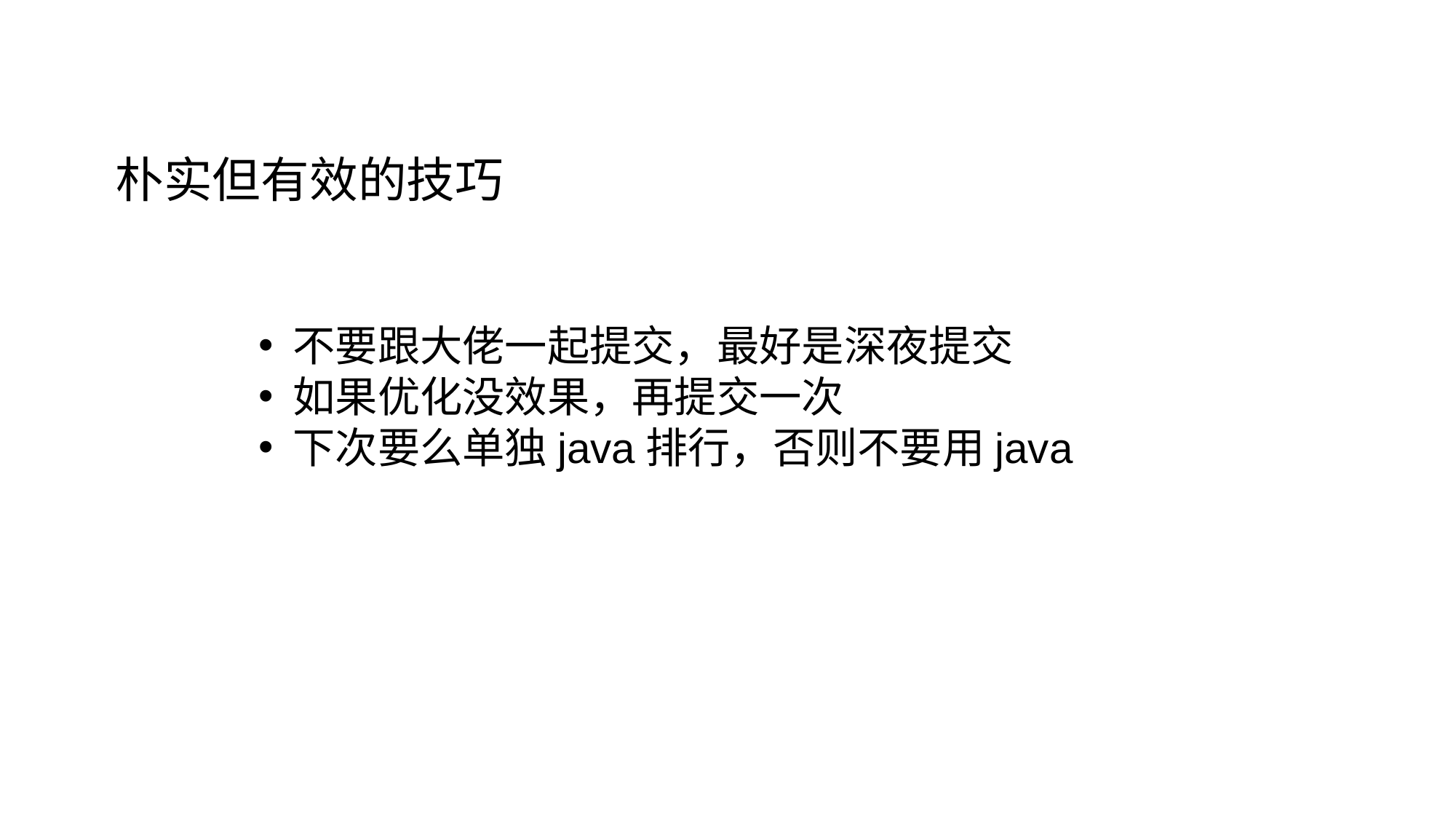

朴实但有效的技巧

不要跟大佬一起提交，最好是深夜提交
如果优化没效果，再提交一次
下次要么单独java排行，否则不要用java